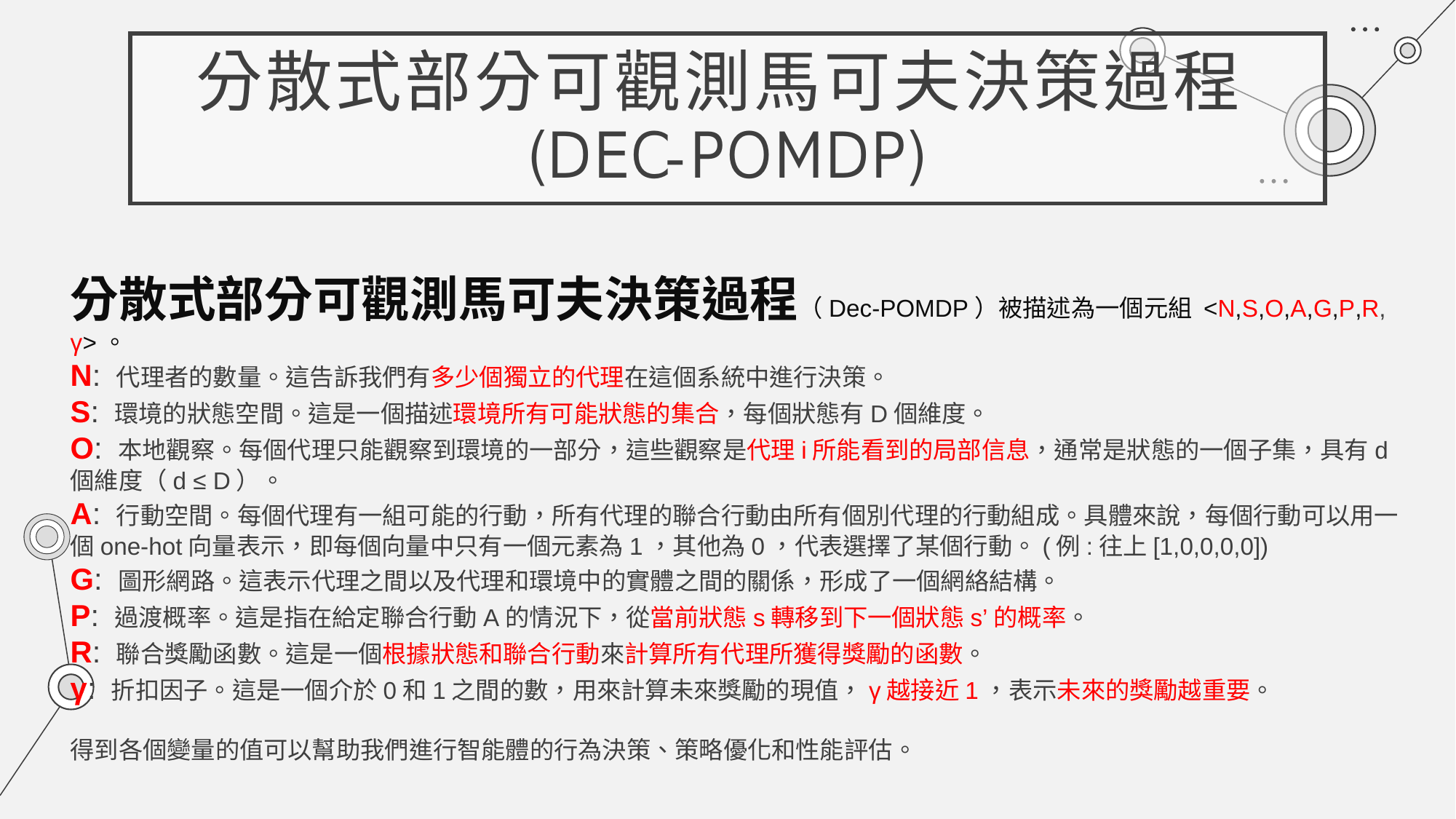

# 分散式部分可觀測馬可夫決策過程(Dec-POMDP)
分散式部分可觀測馬可夫決策過程（Dec-POMDP）被描述為一個元組 <N,S,O,A,G,P,R, γ>。
N: 代理者的數量。這告訴我們有多少個獨立的代理在這個系統中進行決策。
S: 環境的狀態空間。這是一個描述環境所有可能狀態的集合，每個狀態有D個維度。
O: 本地觀察。每個代理只能觀察到環境的一部分，這些觀察是代理i所能看到的局部信息，通常是狀態的一個子集，具有d個維度（d ≤ D）。
A: 行動空間。每個代理有一組可能的行動，所有代理的聯合行動由所有個別代理的行動組成。具體來說，每個行動可以用一個one-hot向量表示，即每個向量中只有一個元素為1，其他為0，代表選擇了某個行動。(例:往上[1,0,0,0,0])
G: 圖形網路。這表示代理之間以及代理和環境中的實體之間的關係，形成了一個網絡結構。
P: 過渡概率。這是指在給定聯合行動A的情況下，從當前狀態s轉移到下一個狀態s’的概率。
R: 聯合獎勵函數。這是一個根據狀態和聯合行動來計算所有代理所獲得獎勵的函數。
γ: 折扣因子。這是一個介於0和1之間的數，用來計算未來獎勵的現值，γ越接近1，表示未來的獎勵越重要。

得到各個變量的值可以幫助我們進行智能體的行為決策、策略優化和性能評估。